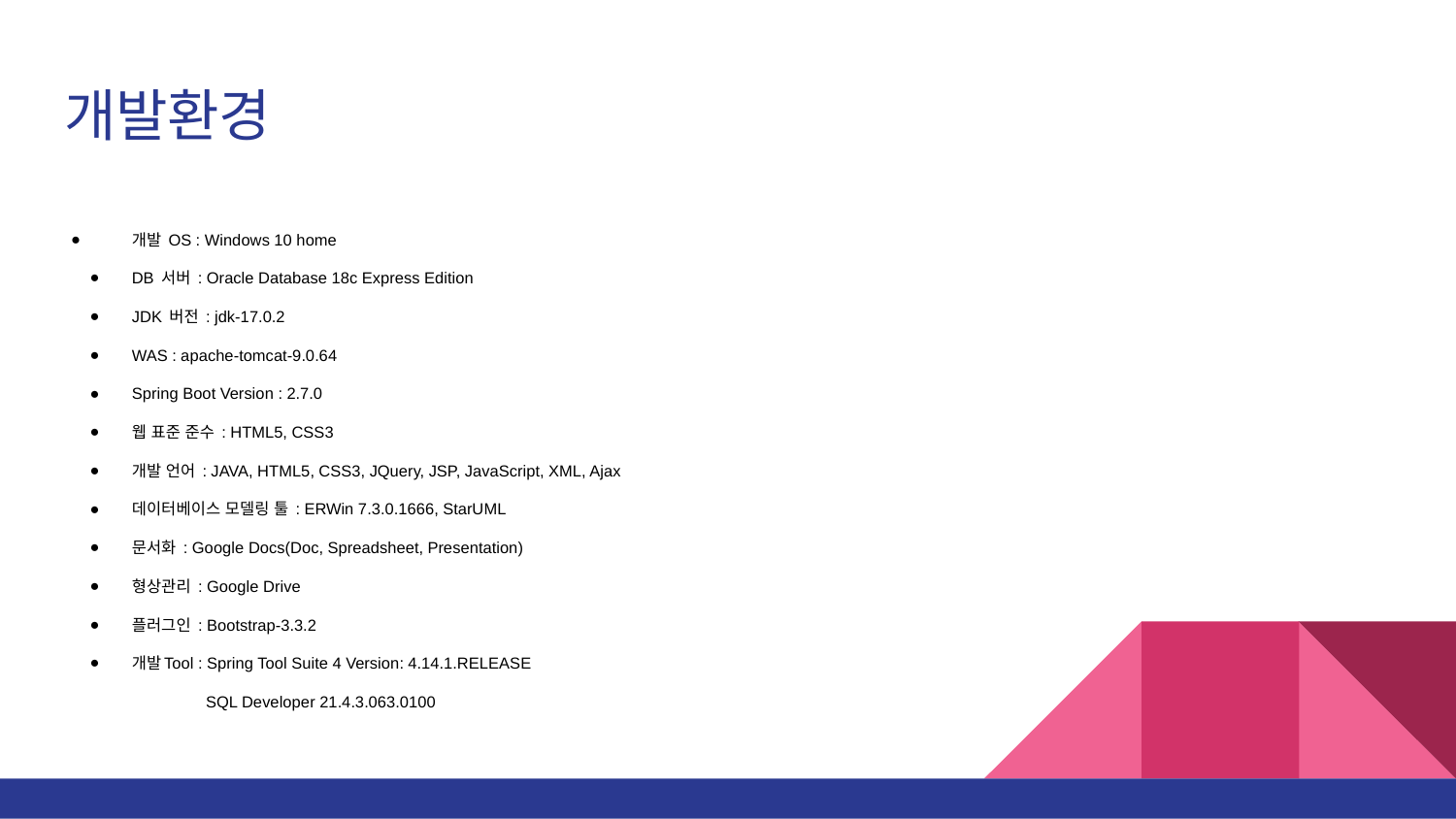

# 개발환경
개발 OS : Windows 10 home
DB 서버 : Oracle Database 18c Express Edition
JDK 버전 : jdk-17.0.2
WAS : apache-tomcat-9.0.64
Spring Boot Version : 2.7.0
웹 표준 준수 : HTML5, CSS3
개발 언어 : JAVA, HTML5, CSS3, JQuery, JSP, JavaScript, XML, Ajax
데이터베이스 모델링 툴 : ERWin 7.3.0.1666, StarUML
문서화 : Google Docs(Doc, Spreadsheet, Presentation)
형상관리 : Google Drive
플러그인 : Bootstrap-3.3.2
개발Tool : Spring Tool Suite 4 Version: 4.14.1.RELEASE
                 SQL Developer 21.4.3.063.0100